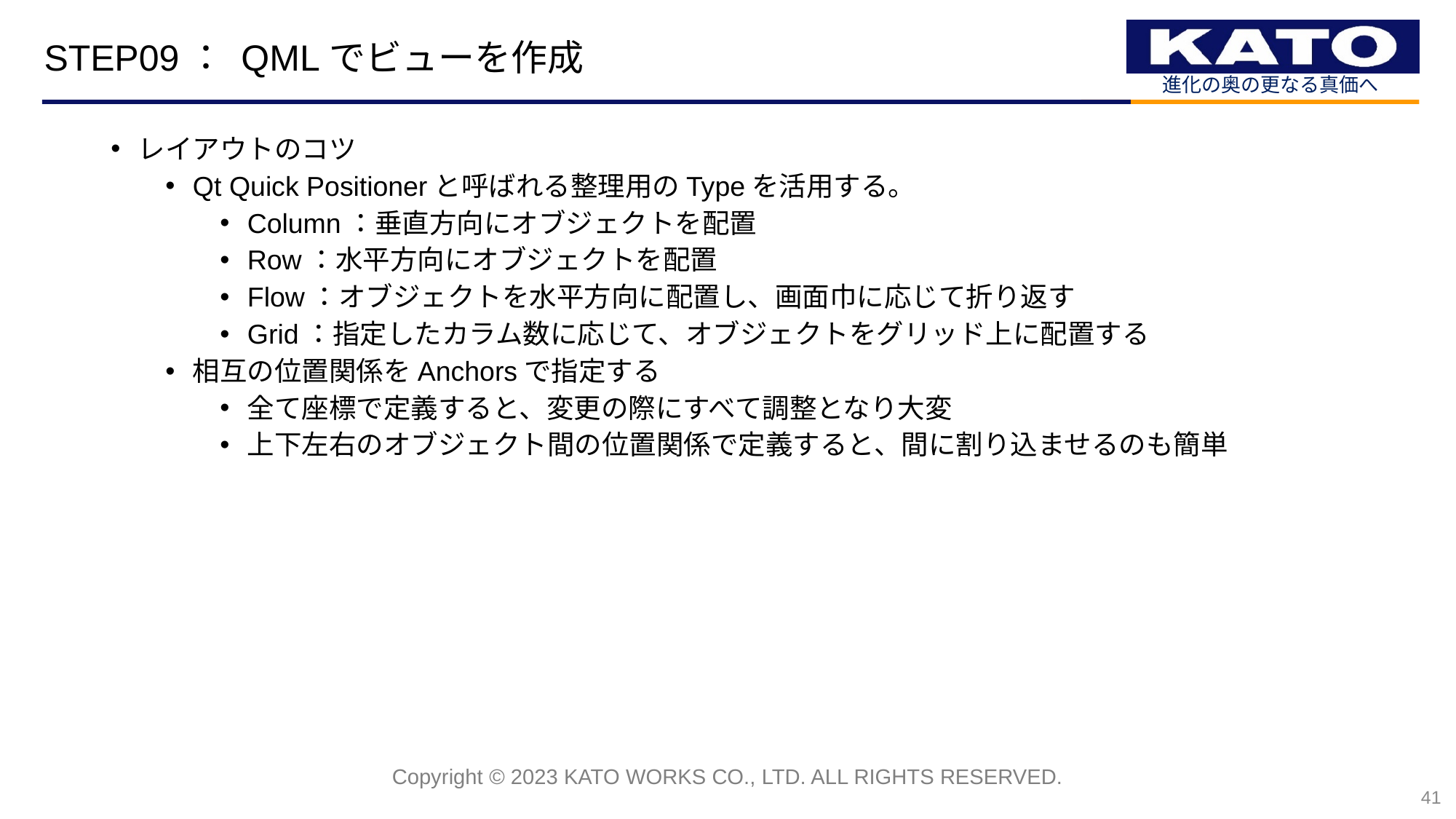

# STEP09： QMLでビューを作成
レイアウトのコツ
Qt Quick Positionerと呼ばれる整理用のTypeを活用する。
Column：垂直方向にオブジェクトを配置
Row：水平方向にオブジェクトを配置
Flow：オブジェクトを水平方向に配置し、画面巾に応じて折り返す
Grid：指定したカラム数に応じて、オブジェクトをグリッド上に配置する
相互の位置関係をAnchorsで指定する
全て座標で定義すると、変更の際にすべて調整となり大変
上下左右のオブジェクト間の位置関係で定義すると、間に割り込ませるのも簡単

41